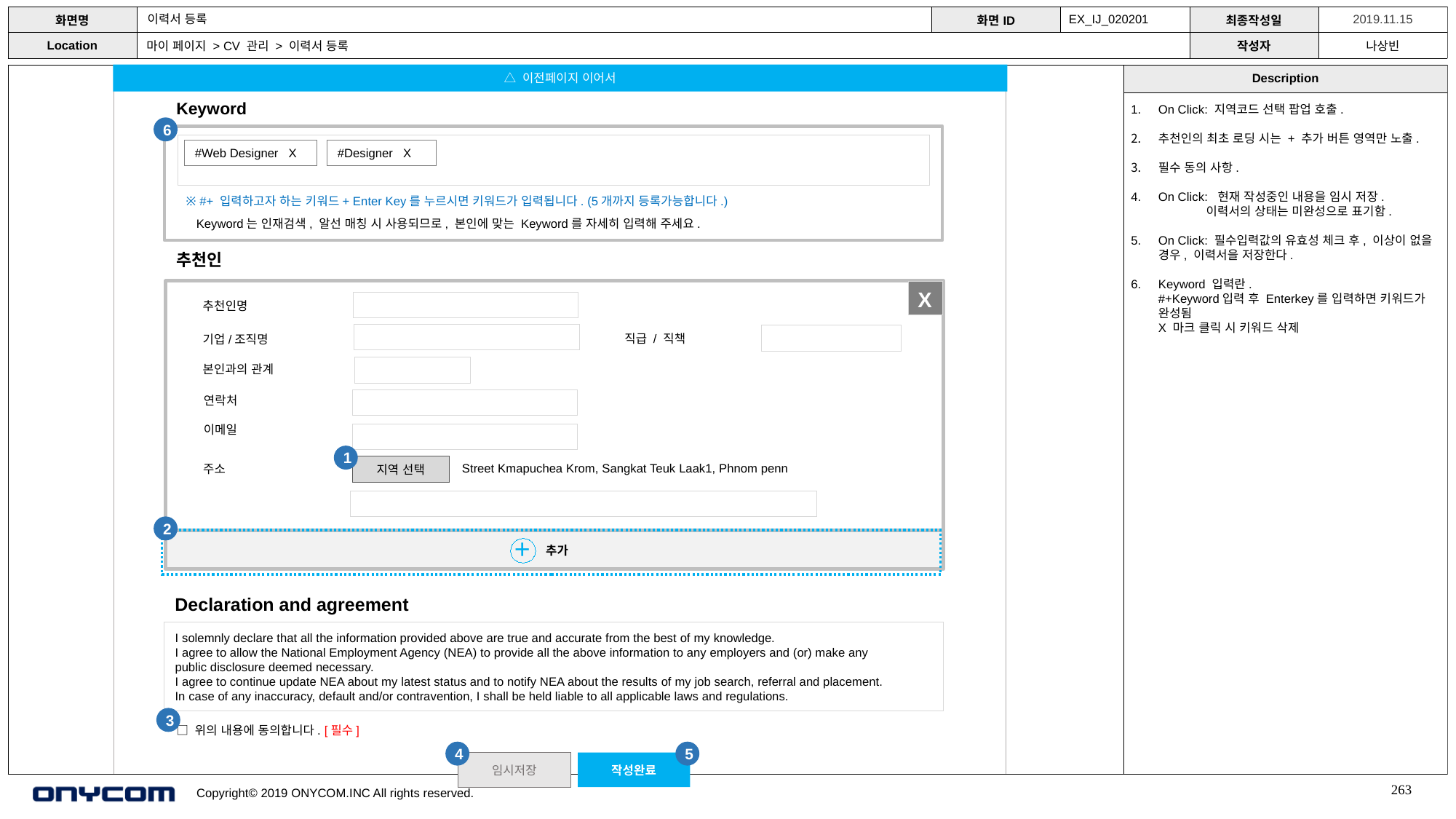

이력서 등록
EX_IJ_020201
마이 페이지 > CV 관리 > 이력서 등록
△ 이전페이지 이어서
Keyword
On Click: 지역코드 선택 팝업 호출.

추천인의 최초 로딩 시는 + 추가 버튼 영역만 노출.

필수 동의 사항.

On Click:  현재 작성중인 내용을 임시 저장.
             이력서의 상태는 미완성으로 표기함.

On Click: 필수입력값의 유효성 체크 후, 이상이 없을 경우, 이력서을 저장한다.

Keyword 입력란.
#+Keyword입력 후 Enterkey를 입력하면 키워드가 완성됨
X 마크 클릭 시 키워드 삭제

6

#Designer   X
#Web Designer   X
※ #+ 입력하고자 하는 키워드+ Enter Key를 누르시면 키워드가 입력됩니다. (5개까지 등록가능합니다.)
Keyword는 인재검색, 알선 매칭 시 사용되므로, 본인에 맞는 Keyword를 자세히 입력해 주세요.
추천인

X

  추천인명

직급 / 직책

  기업/조직명
  본인과의 관계

  연락처

  이메일

1
Street Kmapuchea Krom, Sangkat Teuk Laak1, Phnom penn
 주소
지역 선택

2
+

추가
Declaration and agreement
I solemnly declare that all the information provided above are true and accurate from the best of my knowledge.
I agree to allow the National Employment Agency (NEA) to provide all the above information to any employers and (or) make any
public disclosure deemed necessary.
I agree to continue update NEA about my latest status and to notify NEA about the results of my job search, referral and placement.
In case of any inaccuracy, default and/or contravention, I shall be held liable to all applicable laws and regulations.
3
□ 위의 내용에 동의합니다. [필수]
4
5
작성완료
임시저장
263